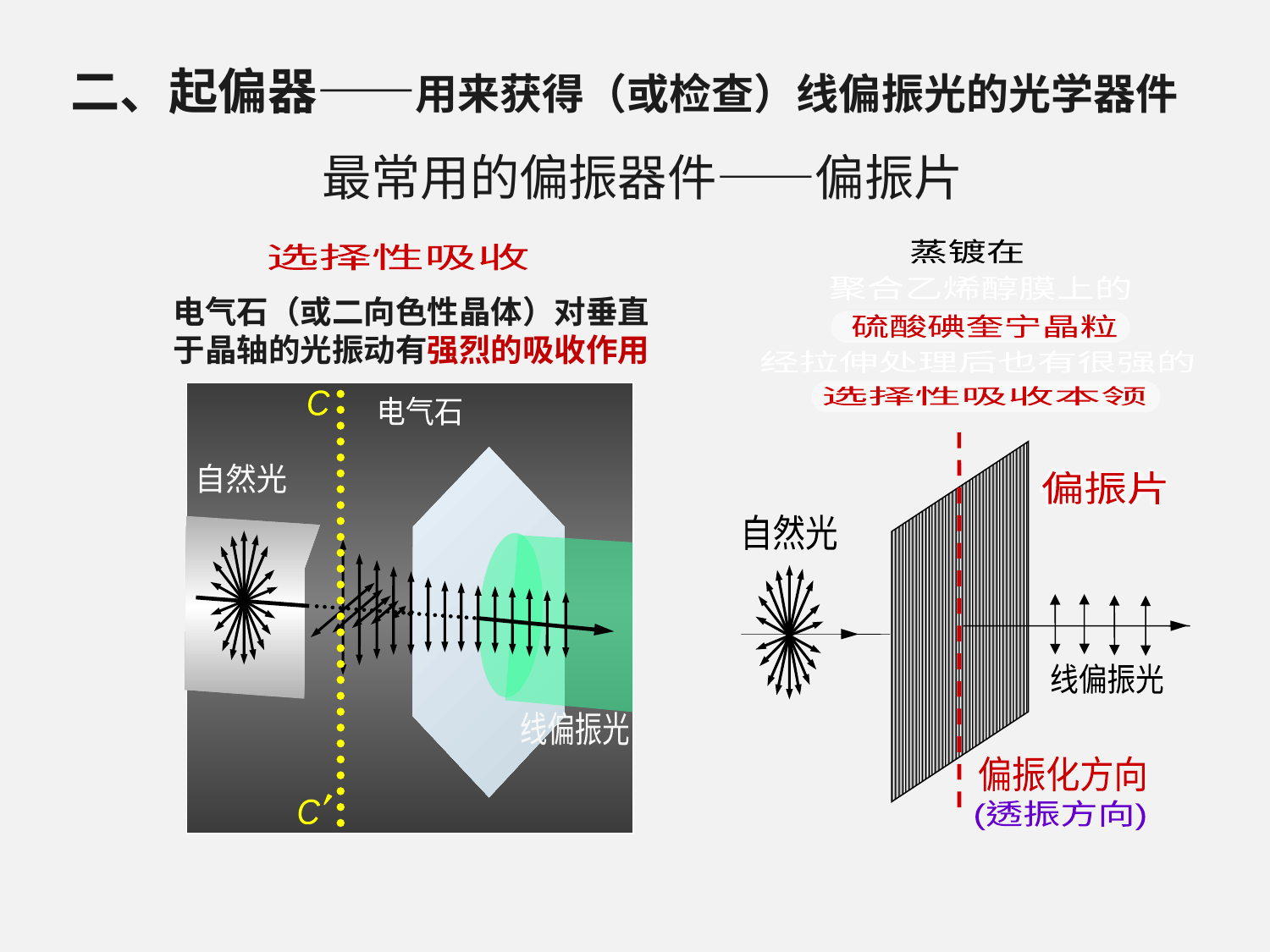

二、起偏器——用来获得（或检查）线偏振光的光学器件
最常用的偏振器件——偏振片
蒸镀在
聚合乙烯醇膜上的

硫酸碘奎宁晶粒
经拉伸处理后也有很强的

选择性吸收本领

偏振片
自然光

线偏振光
偏振化方向
(透振方向)
选择性吸收
电气石（或二向色性晶体）对垂直于晶轴的光振动有强烈的吸收作用

C

电气石

自然光

线偏振光

C